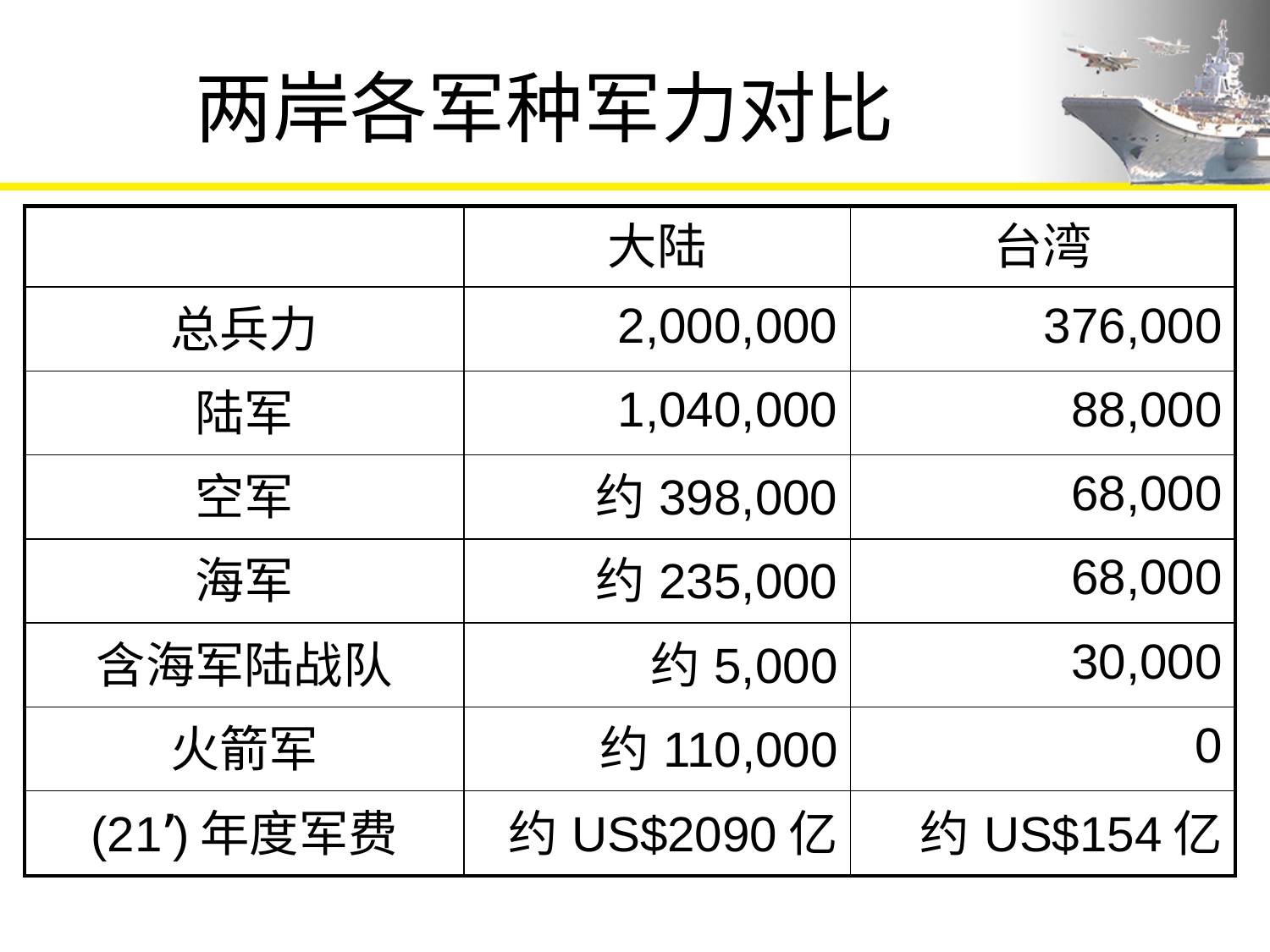

# 两岸各军种军力对比
|  | 大陆 | 台湾 |
| --- | --- | --- |
| 总兵力 | 2,000,000 | 376,000 |
| 陆军 | 1,040,000 | 88,000 |
| 空军 | 约398,000 | 68,000 |
| 海军 | 约235,000 | 68,000 |
| 含海军陆战队 | 约5,000 | 30,000 |
| 火箭军 | 约110,000 | 0 |
| (21’)年度军费 | 约US$2090亿 | 约US$154亿 |